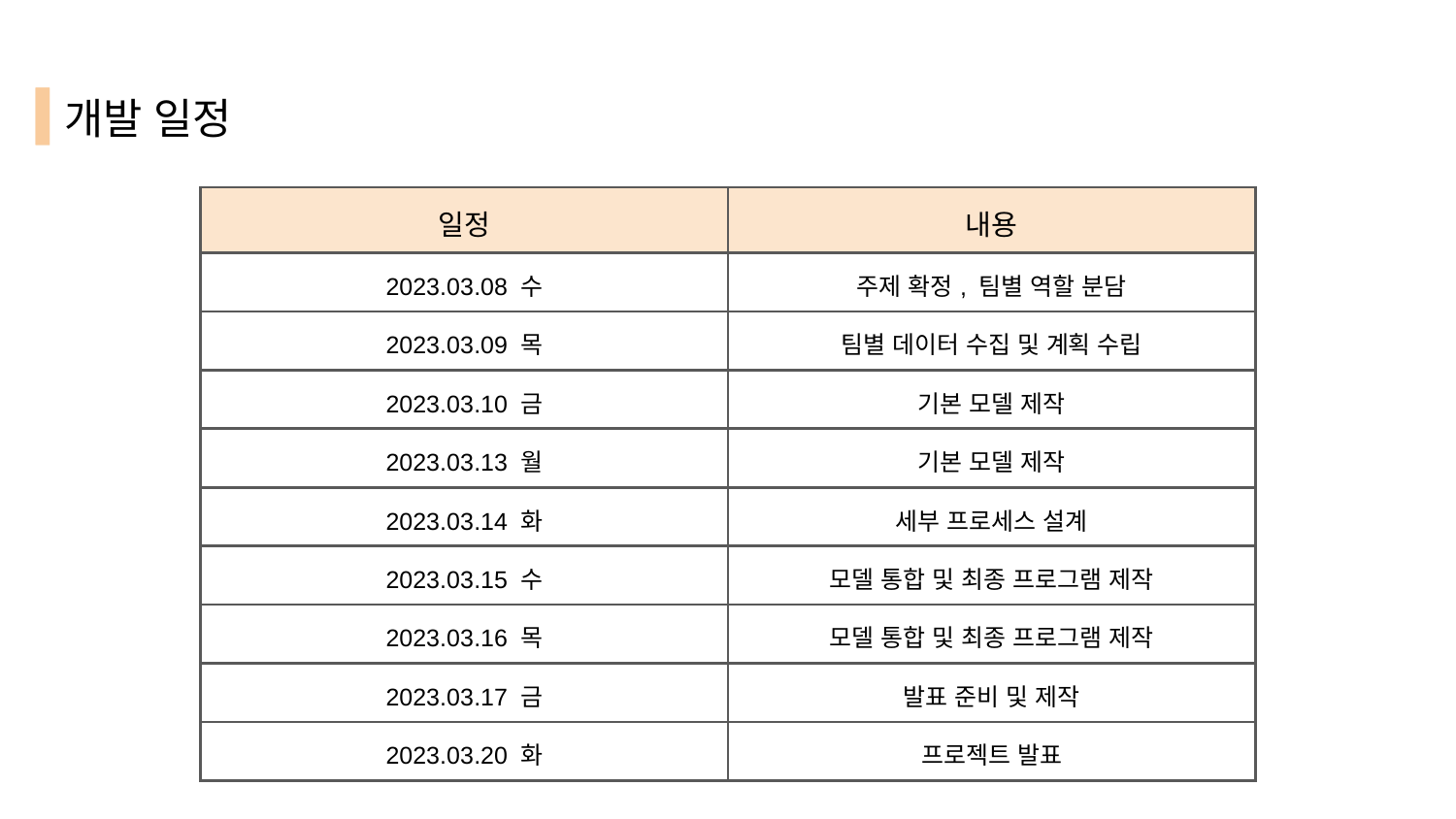

# 개발 일정

| 일정 | 내용 |
| --- | --- |
| 2023.03.08 수 | 주제 확정, 팀별 역할 분담 |
| 2023.03.09 목 | 팀별 데이터 수집 및 계획 수립 |
| 2023.03.10 금 | 기본 모델 제작 |
| 2023.03.13 월 | 기본 모델 제작 |
| 2023.03.14 화 | 세부 프로세스 설계 |
| 2023.03.15 수 | 모델 통합 및 최종 프로그램 제작 |
| 2023.03.16 목 | 모델 통합 및 최종 프로그램 제작 |
| 2023.03.17 금 | 발표 준비 및 제작 |
| 2023.03.20 화 | 프로젝트 발표 |